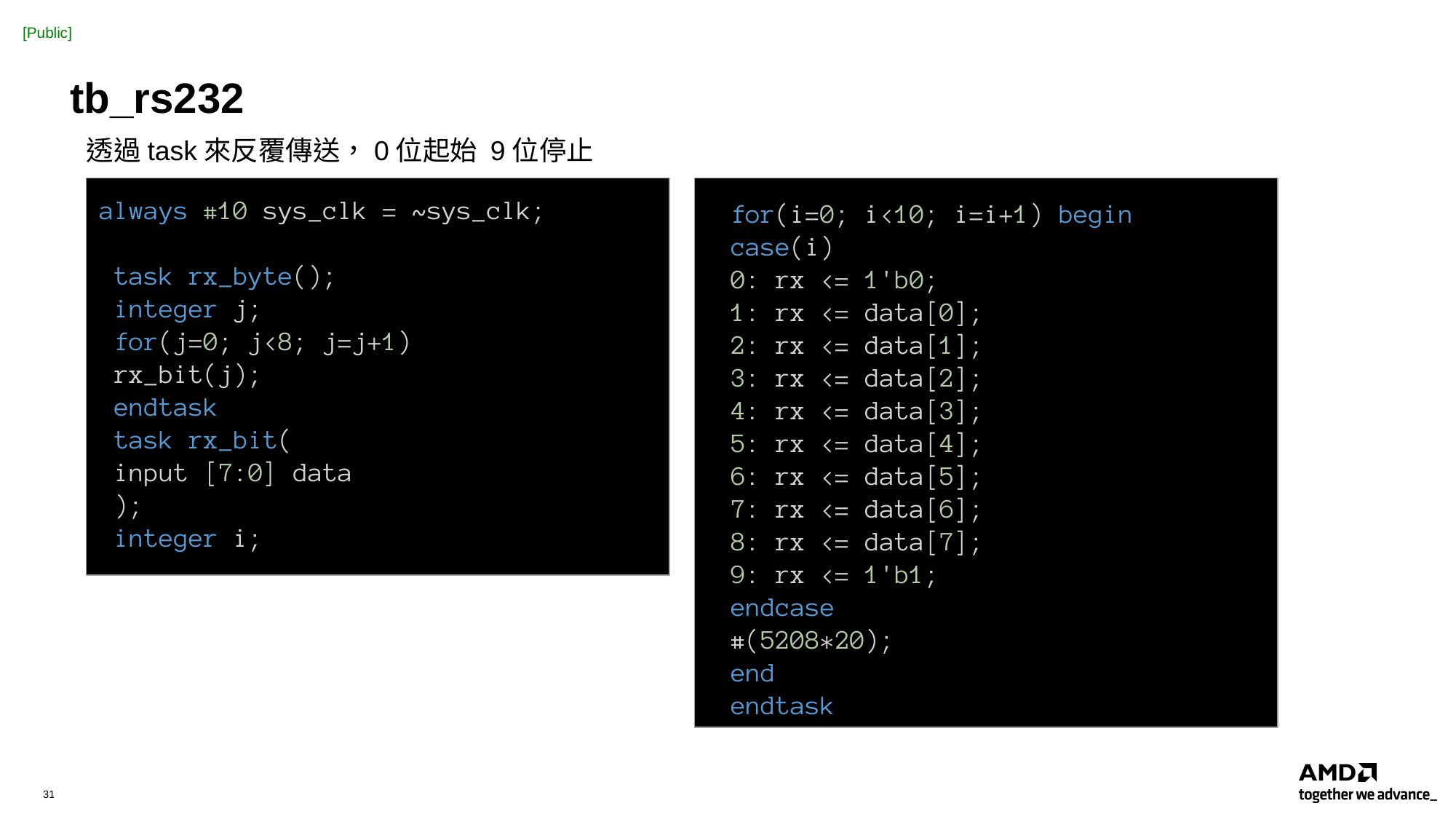

# tb_rs232
透過task來反覆傳送，0位起始 9位停止
 for(i=0; i<10; i=i+1) begin
 case(i)
 0: rx <= 1'b0;
 1: rx <= data[0];
 2: rx <= data[1];
 3: rx <= data[2];
 4: rx <= data[3];
 5: rx <= data[4];
 6: rx <= data[5];
 7: rx <= data[6];
 8: rx <= data[7];
 9: rx <= 1'b1;
 endcase
 #(5208*20);
 end
 endtask

always #10 sys_clk = ~sys_clk;
 task rx_byte();
 integer j;
 for(j=0; j<8; j=j+1)
 rx_bit(j);
 endtask
 task rx_bit(
 input [7:0] data
 );
 integer i;